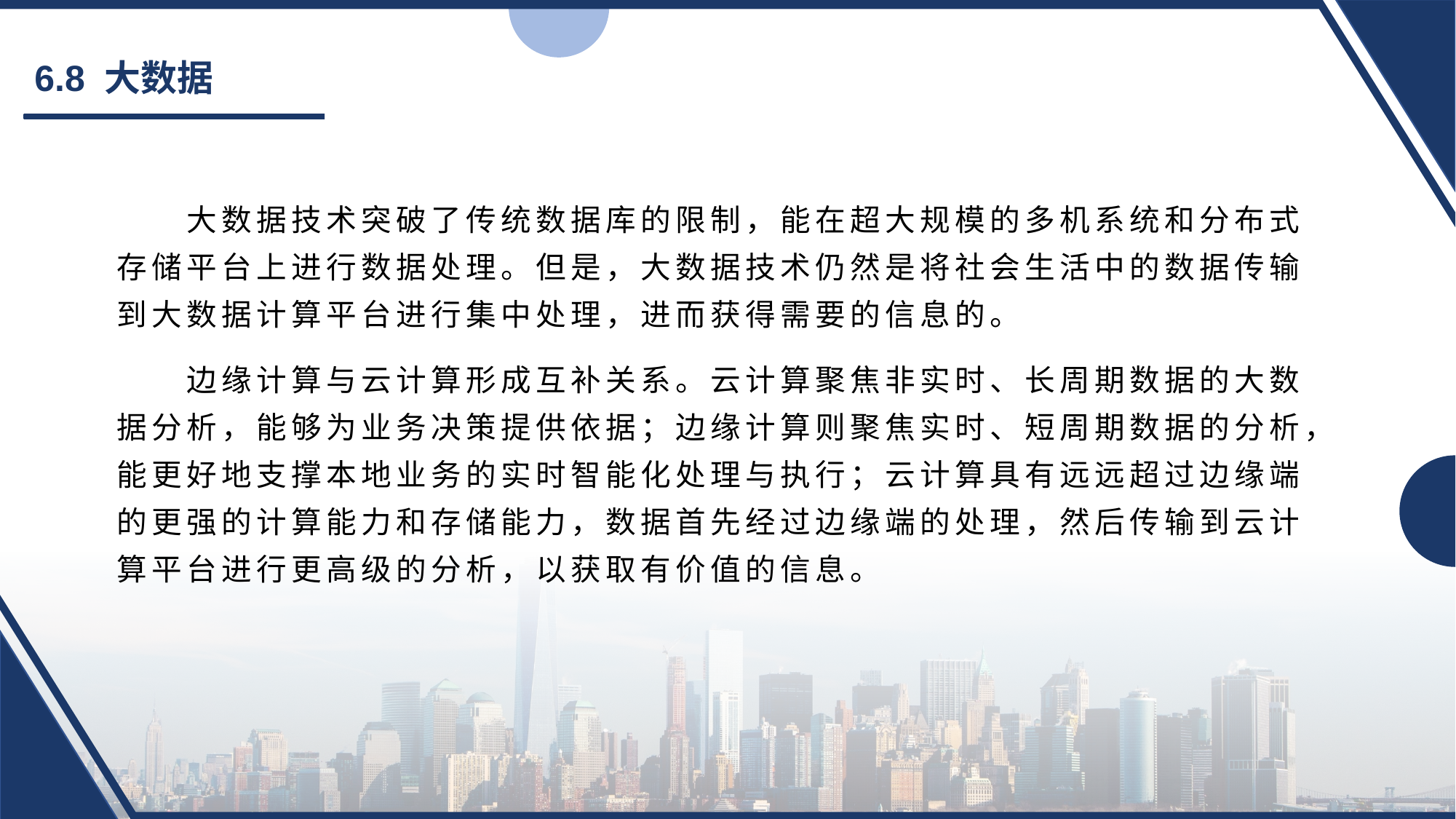

# 6.8 大数据
　　大数据技术突破了传统数据库的限制，能在超大规模的多机系统和分布式存储平台上进行数据处理。但是，大数据技术仍然是将社会生活中的数据传输到大数据计算平台进行集中处理，进而获得需要的信息的。
　　边缘计算与云计算形成互补关系。云计算聚焦非实时、长周期数据的大数据分析，能够为业务决策提供依据；边缘计算则聚焦实时、短周期数据的分析，能更好地支撑本地业务的实时智能化处理与执行；云计算具有远远超过边缘端的更强的计算能力和存储能力，数据首先经过边缘端的处理，然后传输到云计算平台进行更高级的分析，以获取有价值的信息。